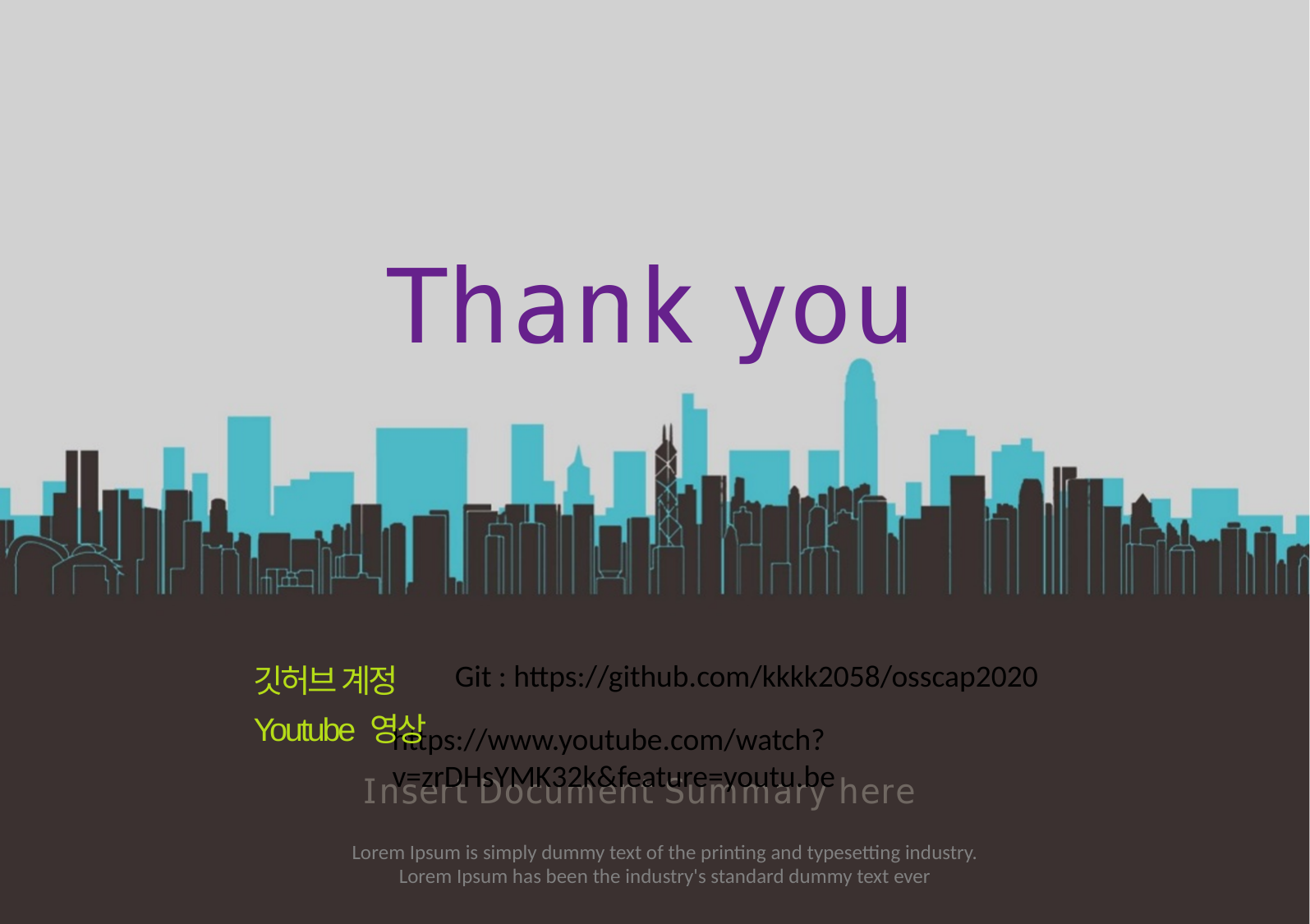

Thank you
Git : https://github.com/kkkk2058/osscap2020
깃허브 계정
Youtube 영상
https://www.youtube.com/watch?v=zrDHsYMK32k&feature=youtu.be
Insert Document Summary here
Lorem Ipsum is simply dummy text of the printing and typesetting industry. Lorem Ipsum has been the industry's standard dummy text ever